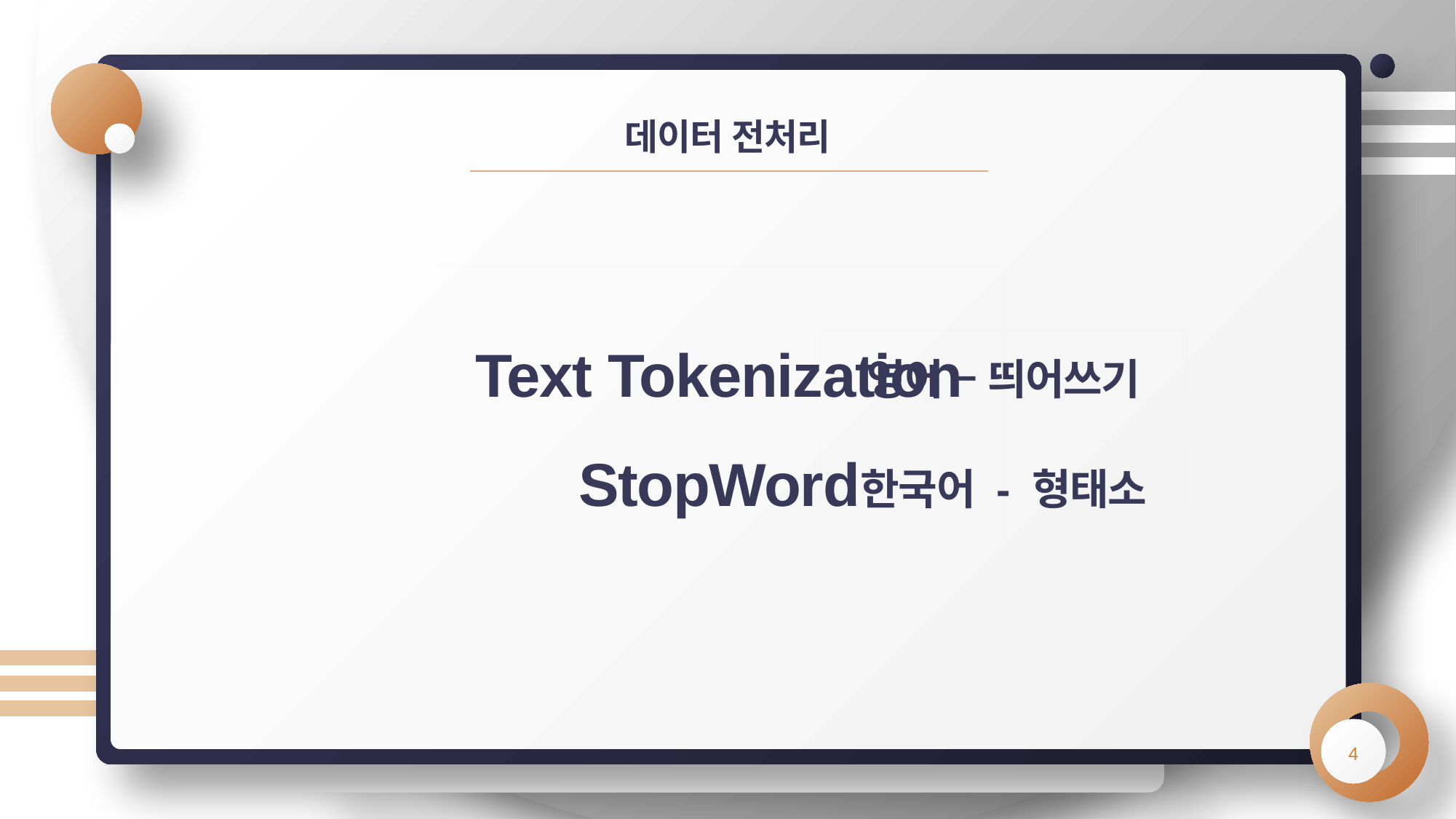

# 데이터 전처리

Text Tokenization
StopWord
영어 – 띄어쓰기
한국어 - 형태소
4